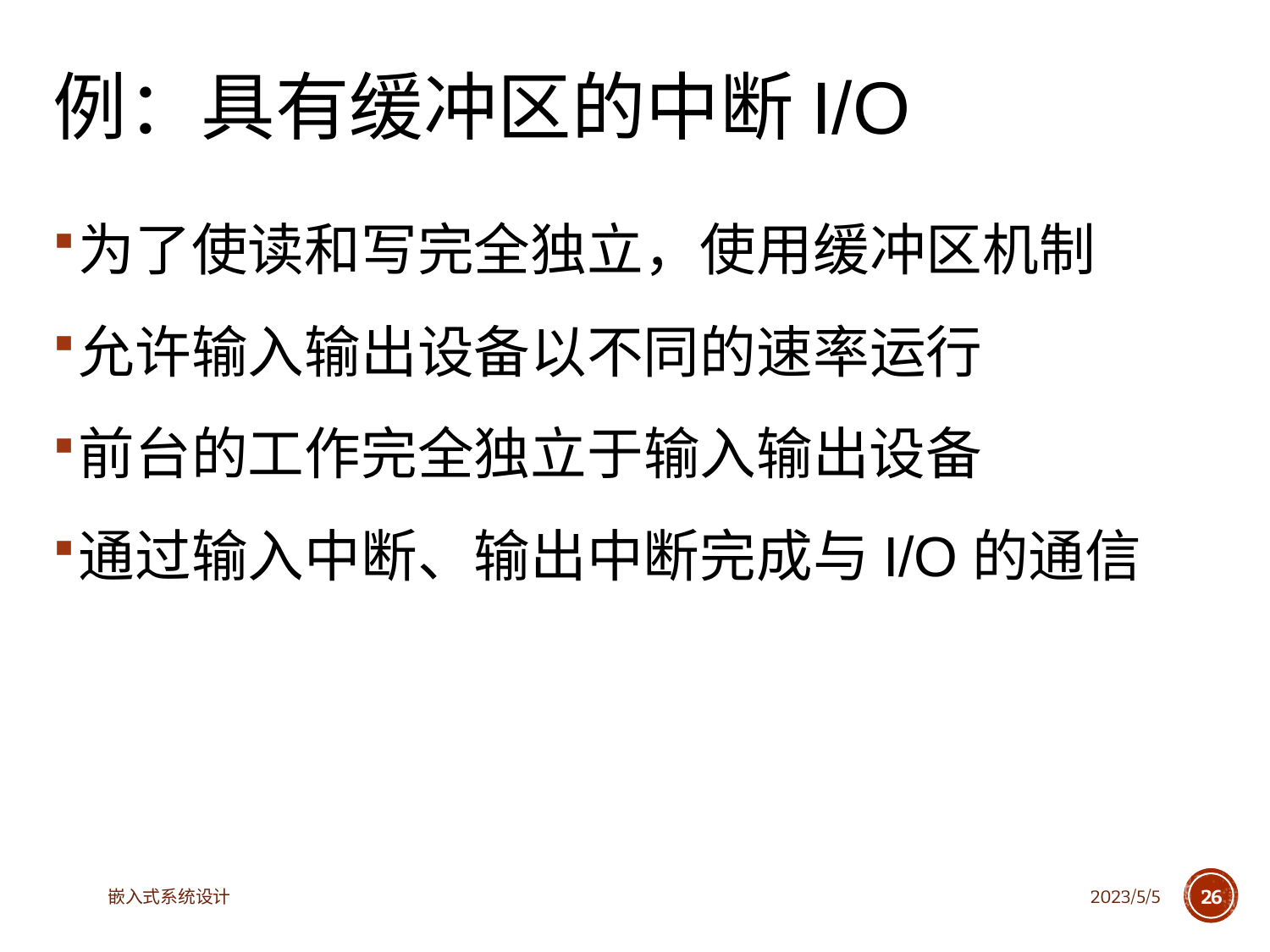

# 例：具有缓冲区的中断I/O
为了使读和写完全独立，使用缓冲区机制
允许输入输出设备以不同的速率运行
前台的工作完全独立于输入输出设备
通过输入中断、输出中断完成与I/O的通信
嵌入式系统设计
2023/5/5
26